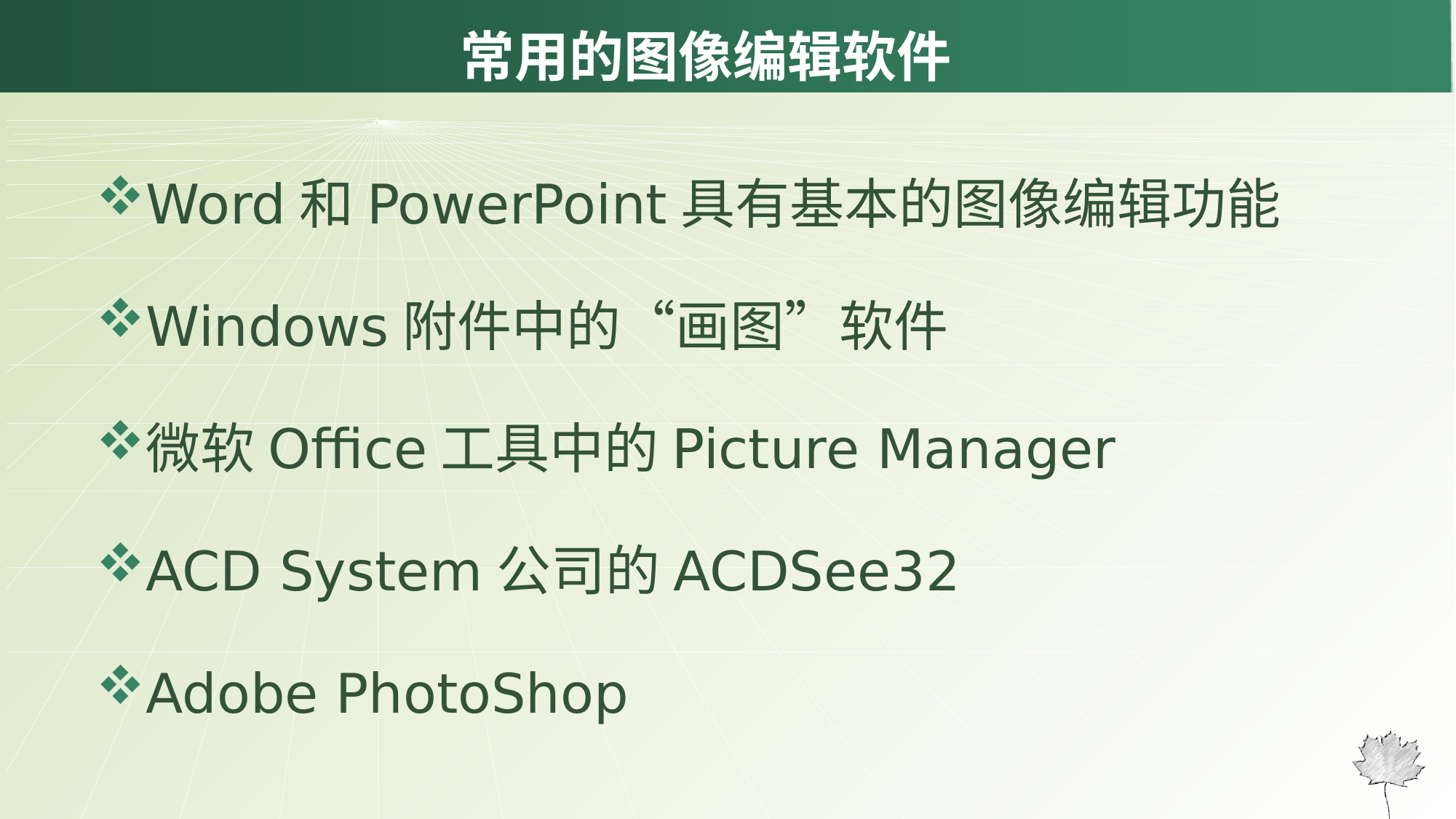

# 常用的图像编辑软件
Word和PowerPoint具有基本的图像编辑功能
Windows附件中的“画图”软件
微软Office工具中的Picture Manager
ACD System公司的ACDSee32
Adobe PhotoShop